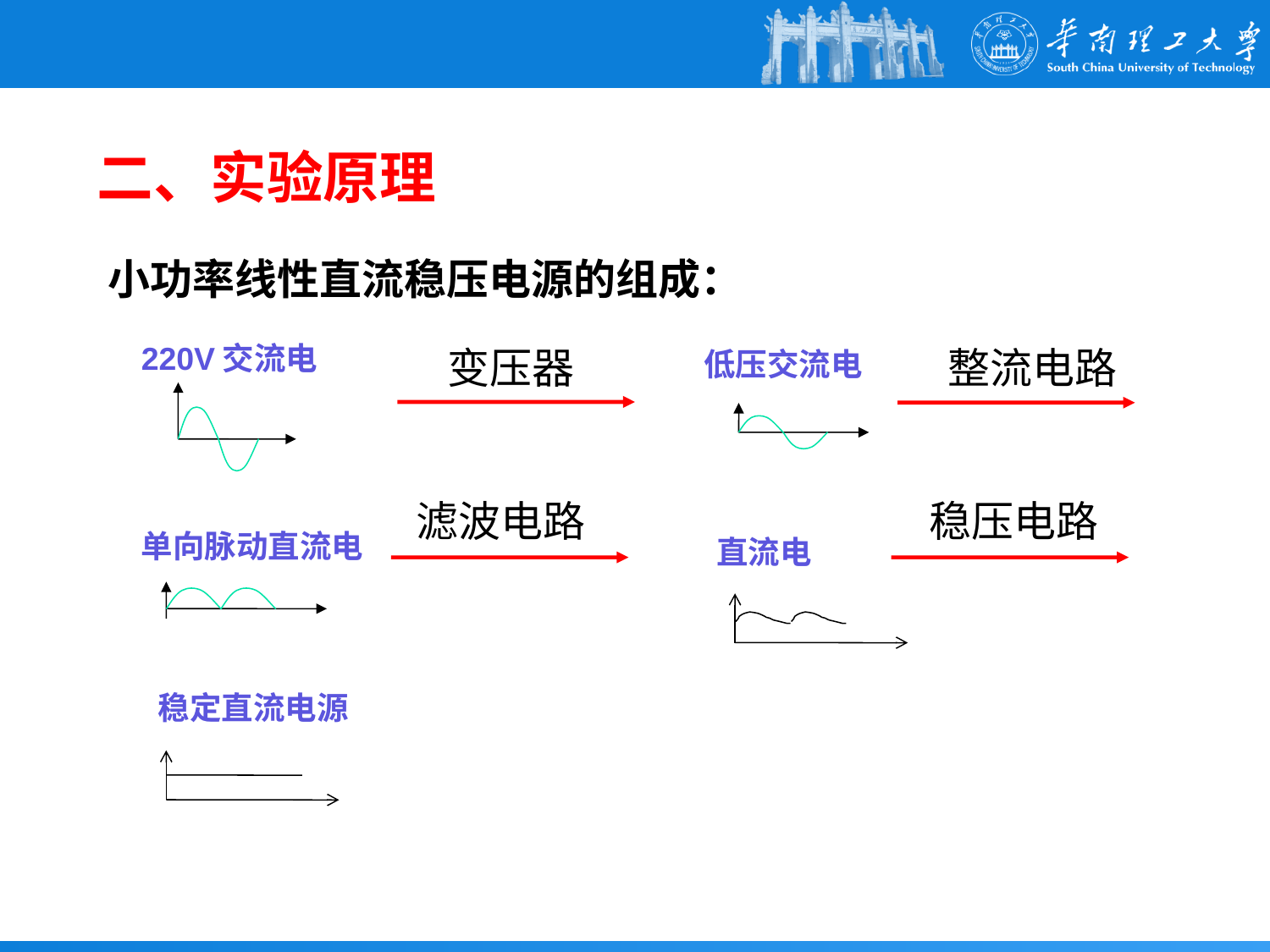

# 二、实验原理
小功率线性直流稳压电源的组成：

220V交流电
变压器
整流电路
低压交流电

滤波电路
稳压电路
单向脉动直流电
直流电

稳定直流电源